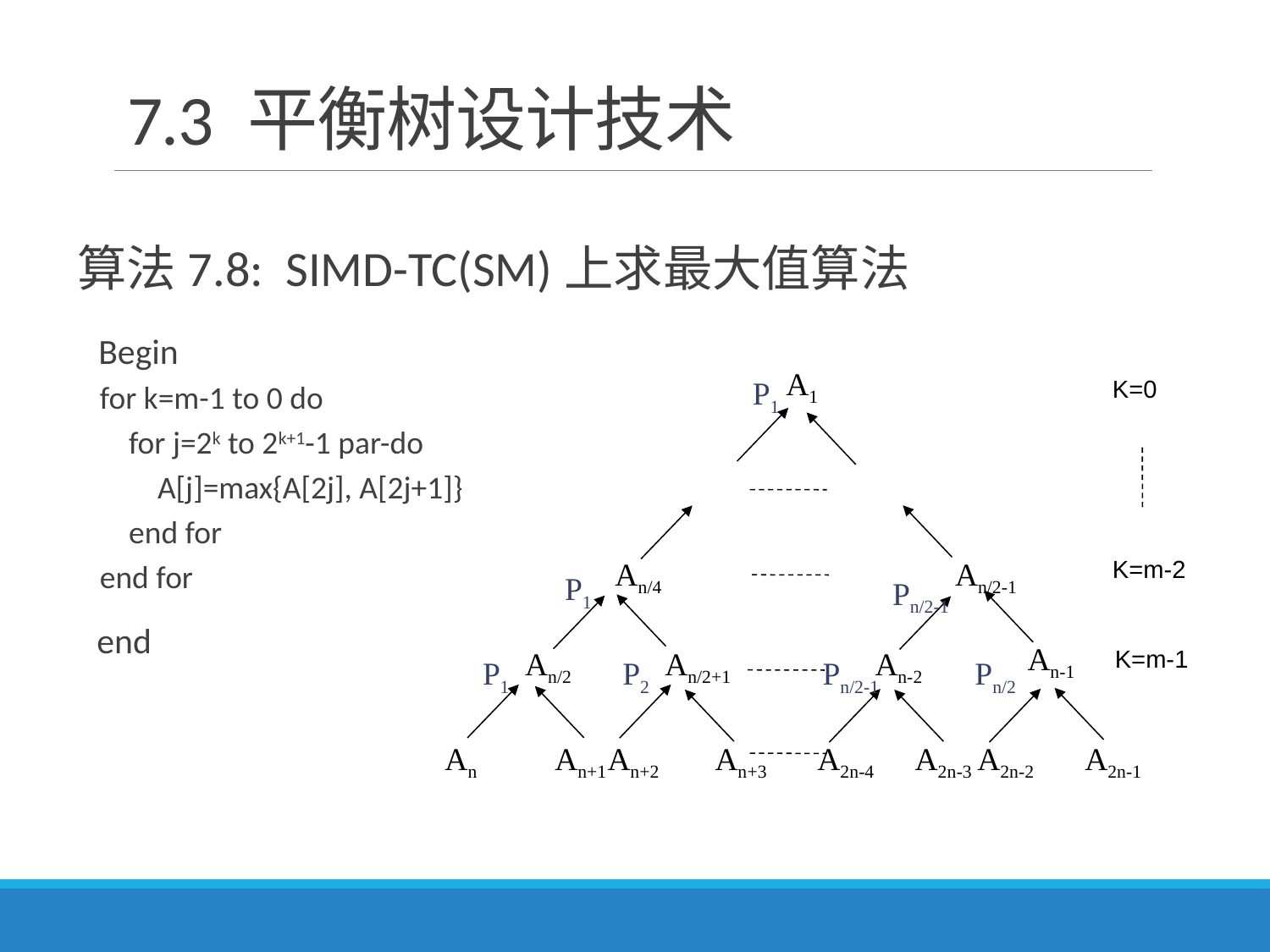

# 7.3 平衡树设计技术
算法7.8:  SIMD-TC(SM)上求最大值算法
   Begin
 for k=m-1 to 0 do
     for j=2k to 2k+1-1 par-do
         A[j]=max{A[2j], A[2j+1]}
     end for
 end for
    end
A1
K=0

K=m-2
An/4
An/2-1

An-1
K=m-1
An/2
An/2+1
An-2

An
An+1
An+2
An+3
A2n-4
A2n-3
A2n-2
A2n-1

P1
P1
Pn/2-1
P1
P2
Pn/2-1
Pn/2